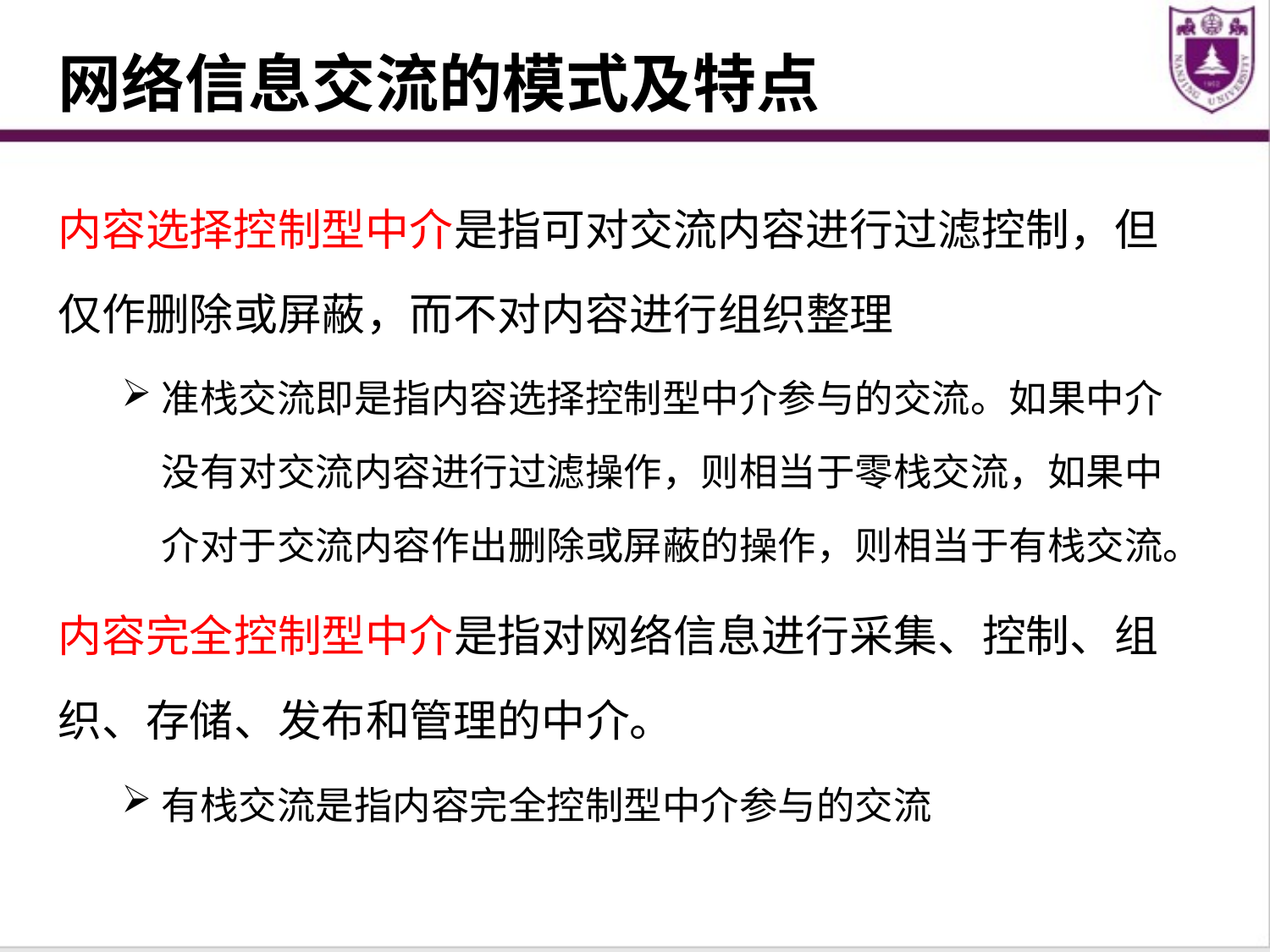

# 网络信息交流的模式及特点
内容选择控制型中介是指可对交流内容进行过滤控制，但仅作删除或屏蔽，而不对内容进行组织整理
准栈交流即是指内容选择控制型中介参与的交流。如果中介没有对交流内容进行过滤操作，则相当于零栈交流，如果中介对于交流内容作出删除或屏蔽的操作，则相当于有栈交流。
内容完全控制型中介是指对网络信息进行采集、控制、组织、存储、发布和管理的中介。
有栈交流是指内容完全控制型中介参与的交流